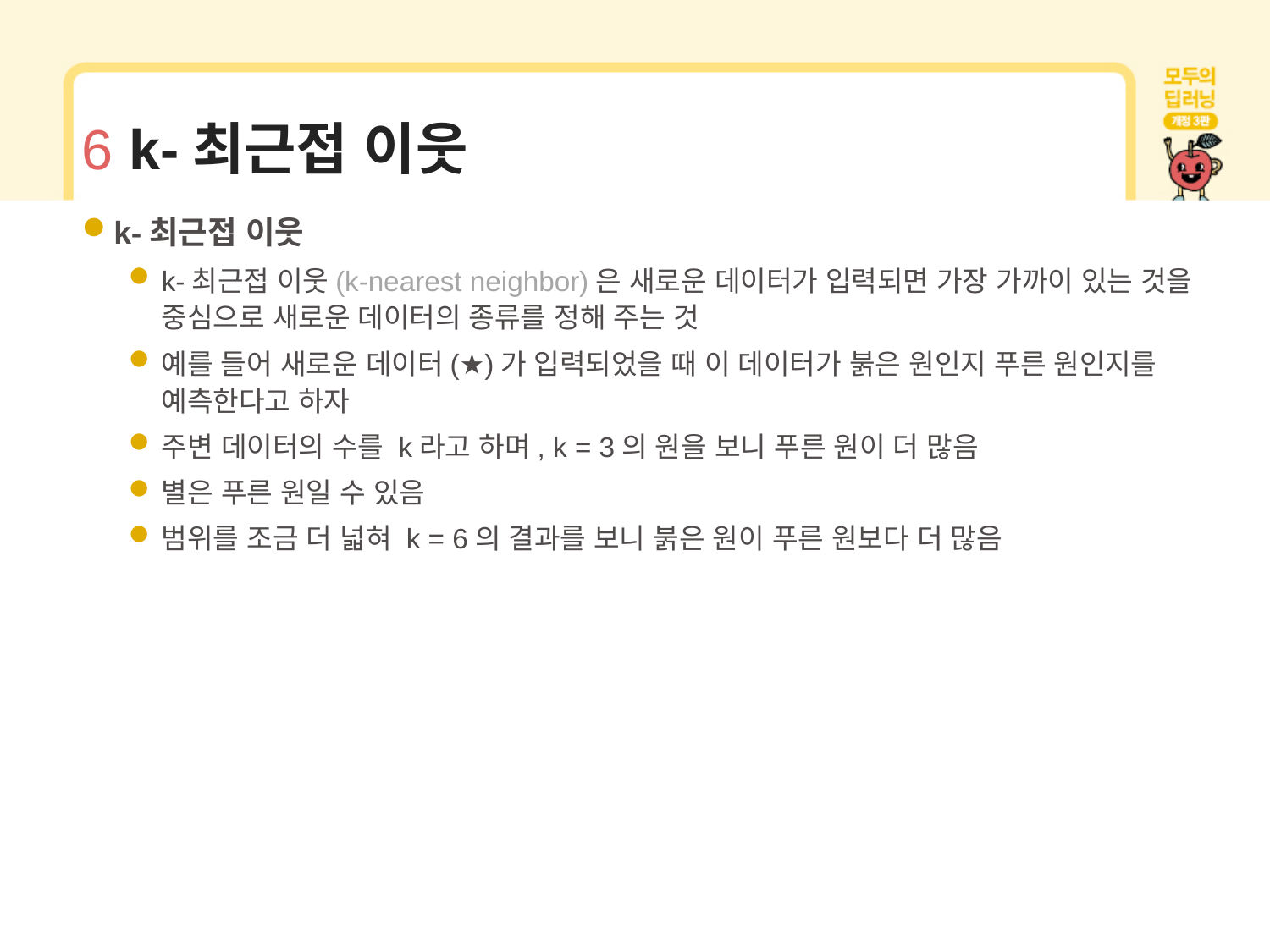

# 6 k‐최근접 이웃
k‐최근접 이웃
k-최근접 이웃(k-nearest neighbor)은 새로운 데이터가 입력되면 가장 가까이 있는 것을 중심으로 새로운 데이터의 종류를 정해 주는 것
예를 들어 새로운 데이터(★)가 입력되었을 때 이 데이터가 붉은 원인지 푸른 원인지를 예측한다고 하자
주변 데이터의 수를 k라고 하며, k = 3의 원을 보니 푸른 원이 더 많음
별은 푸른 원일 수 있음
범위를 조금 더 넓혀 k = 6의 결과를 보니 붉은 원이 푸른 원보다 더 많음